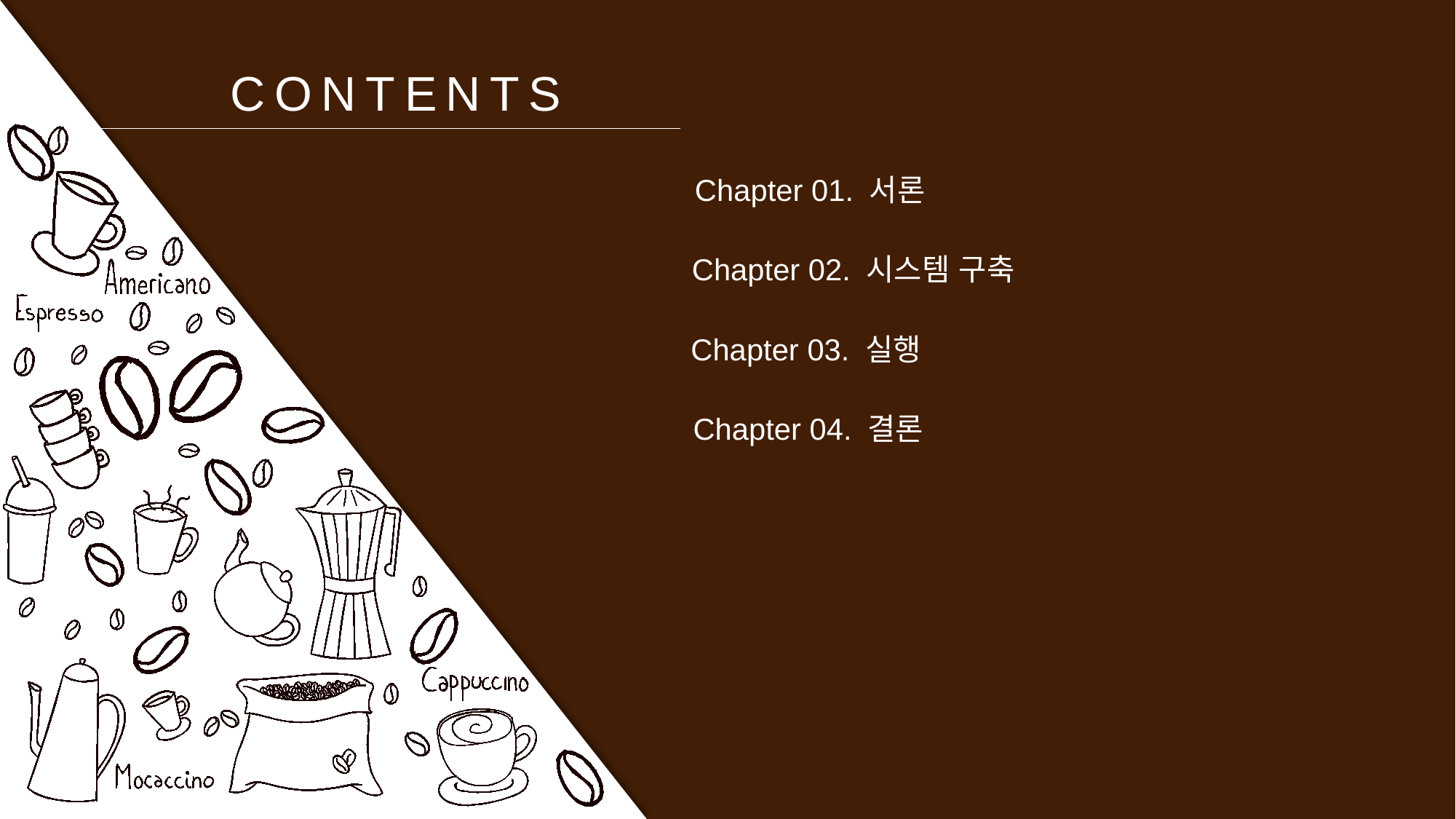

CONTENTS

Chapter 01. 서론

Chapter 02. 시스템 구축

Chapter 03. 실행

Chapter 04. 결론